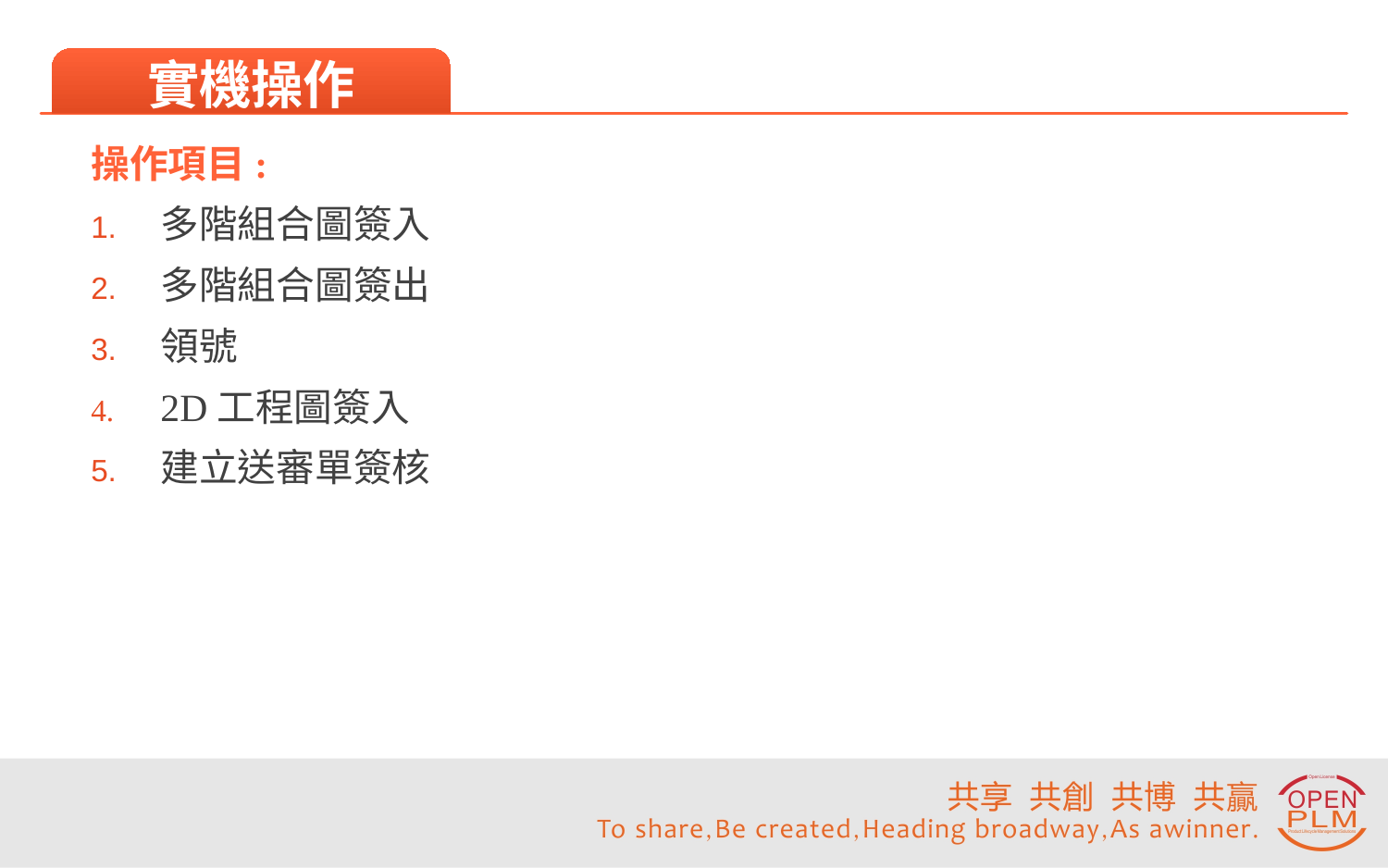

#
實機操作
操作項目:
多階組合圖簽入
多階組合圖簽出
領號
2D工程圖簽入
建立送審單簽核